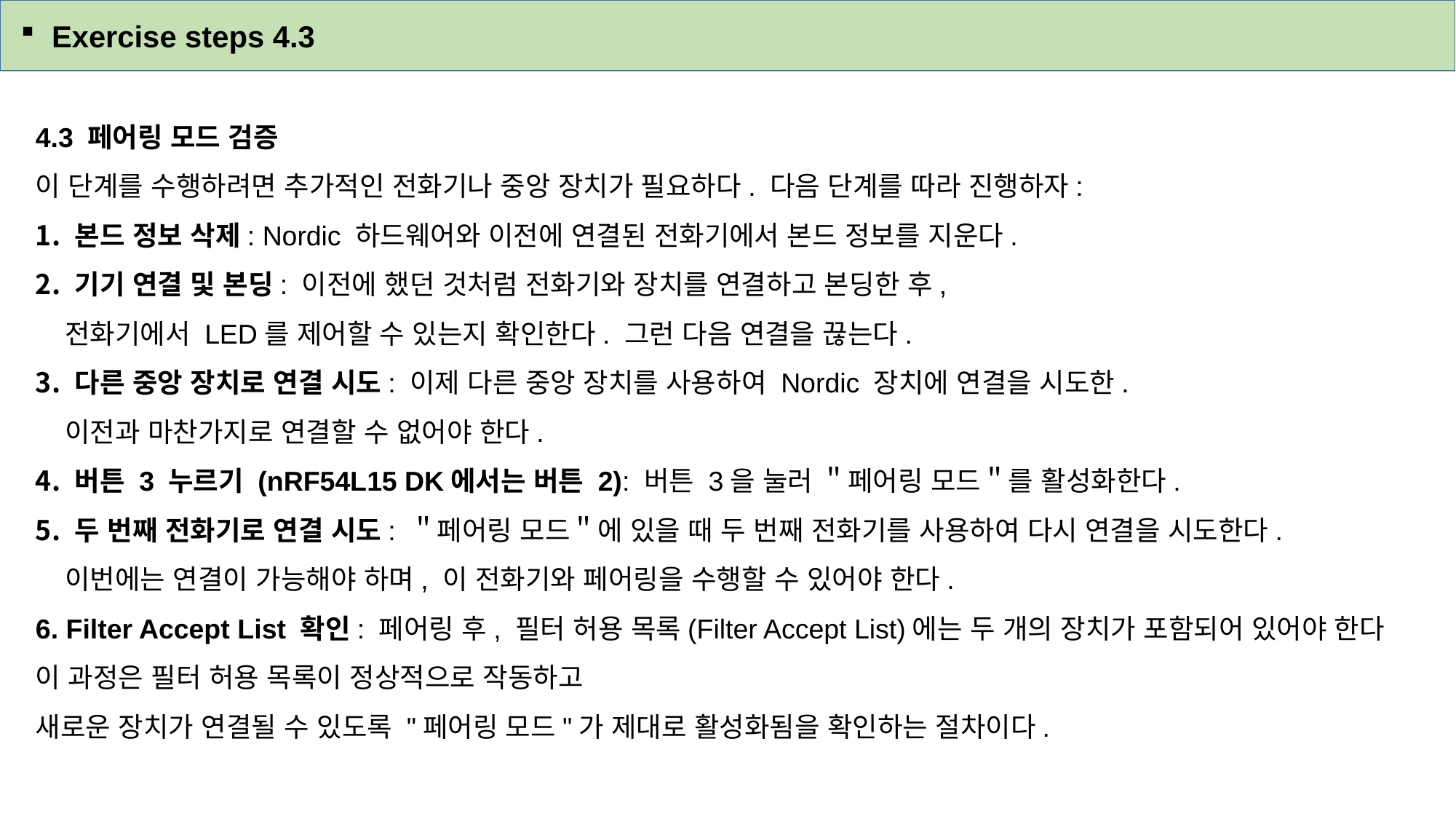

Exercise steps 4.3
4.3 페어링 모드 검증
이 단계를 수행하려면 추가적인 전화기나 중앙 장치가 필요하다. 다음 단계를 따라 진행하자:
 본드 정보 삭제: Nordic 하드웨어와 이전에 연결된 전화기에서 본드 정보를 지운다.
 기기 연결 및 본딩: 이전에 했던 것처럼 전화기와 장치를 연결하고 본딩한 후,
   전화기에서 LED를 제어할 수 있는지 확인한다. 그런 다음 연결을 끊는다.
 다른 중앙 장치로 연결 시도: 이제 다른 중앙 장치를 사용하여 Nordic 장치에 연결을 시도한.
   이전과 마찬가지로 연결할 수 없어야 한다.
 버튼 3 누르기 (nRF54L15 DK에서는 버튼 2): 버튼 3을 눌러 ＂페어링 모드＂를 활성화한다.
 두 번째 전화기로 연결 시도: ＂페어링 모드＂에 있을 때 두 번째 전화기를 사용하여 다시 연결을 시도한다.
   이번에는 연결이 가능해야 하며, 이 전화기와 페어링을 수행할 수 있어야 한다.
 Filter Accept List 확인: 페어링 후, 필터 허용 목록(Filter Accept List)에는 두 개의 장치가 포함되어 있어야 한다
이 과정은 필터 허용 목록이 정상적으로 작동하고
새로운 장치가 연결될 수 있도록 "페어링 모드"가 제대로 활성화됨을 확인하는 절차이다.